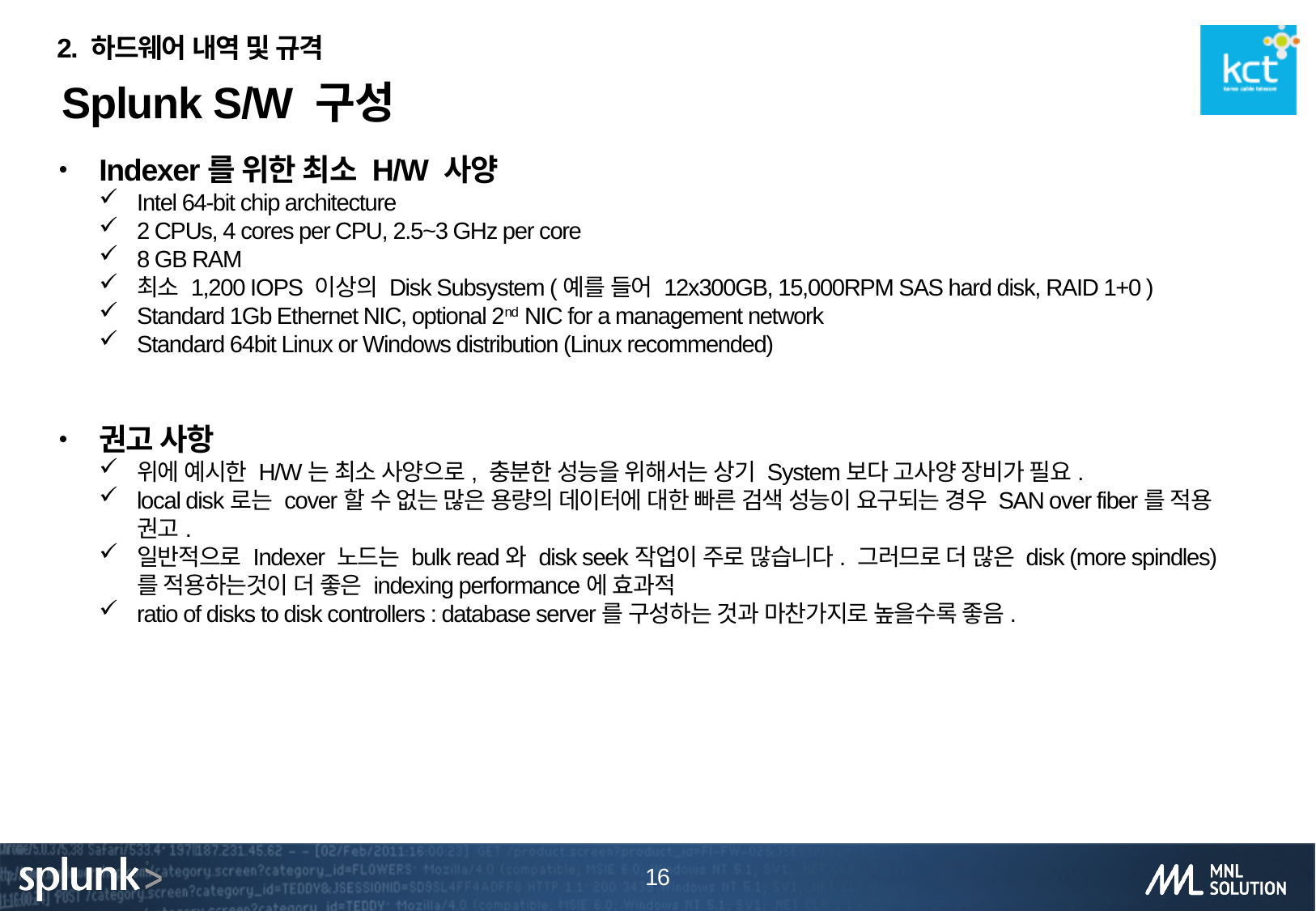

2. 하드웨어 내역 및 규격
# Splunk S/W 구성
Indexer를 위한 최소 H/W 사양
Intel 64-bit chip architecture
2 CPUs, 4 cores per CPU, 2.5~3 GHz per core
8 GB RAM
최소 1,200 IOPS 이상의 Disk Subsystem (예를 들어 12x300GB, 15,000RPM SAS hard disk, RAID 1+0 )
Standard 1Gb Ethernet NIC, optional 2nd NIC for a management network
Standard 64bit Linux or Windows distribution (Linux recommended)

권고 사항
위에 예시한 H/W는 최소 사양으로, 충분한 성능을 위해서는 상기 System보다 고사양 장비가 필요.
local disk로는 cover할 수 없는 많은 용량의 데이터에 대한 빠른 검색 성능이 요구되는 경우 SAN over fiber를 적용 권고.
일반적으로 Indexer 노드는 bulk read와 disk seek작업이 주로 많습니다. 그러므로 더 많은 disk (more spindles)를 적용하는것이 더 좋은 indexing performance에 효과적
ratio of disks to disk controllers : database server를 구성하는 것과 마찬가지로 높을수록 좋음.

16